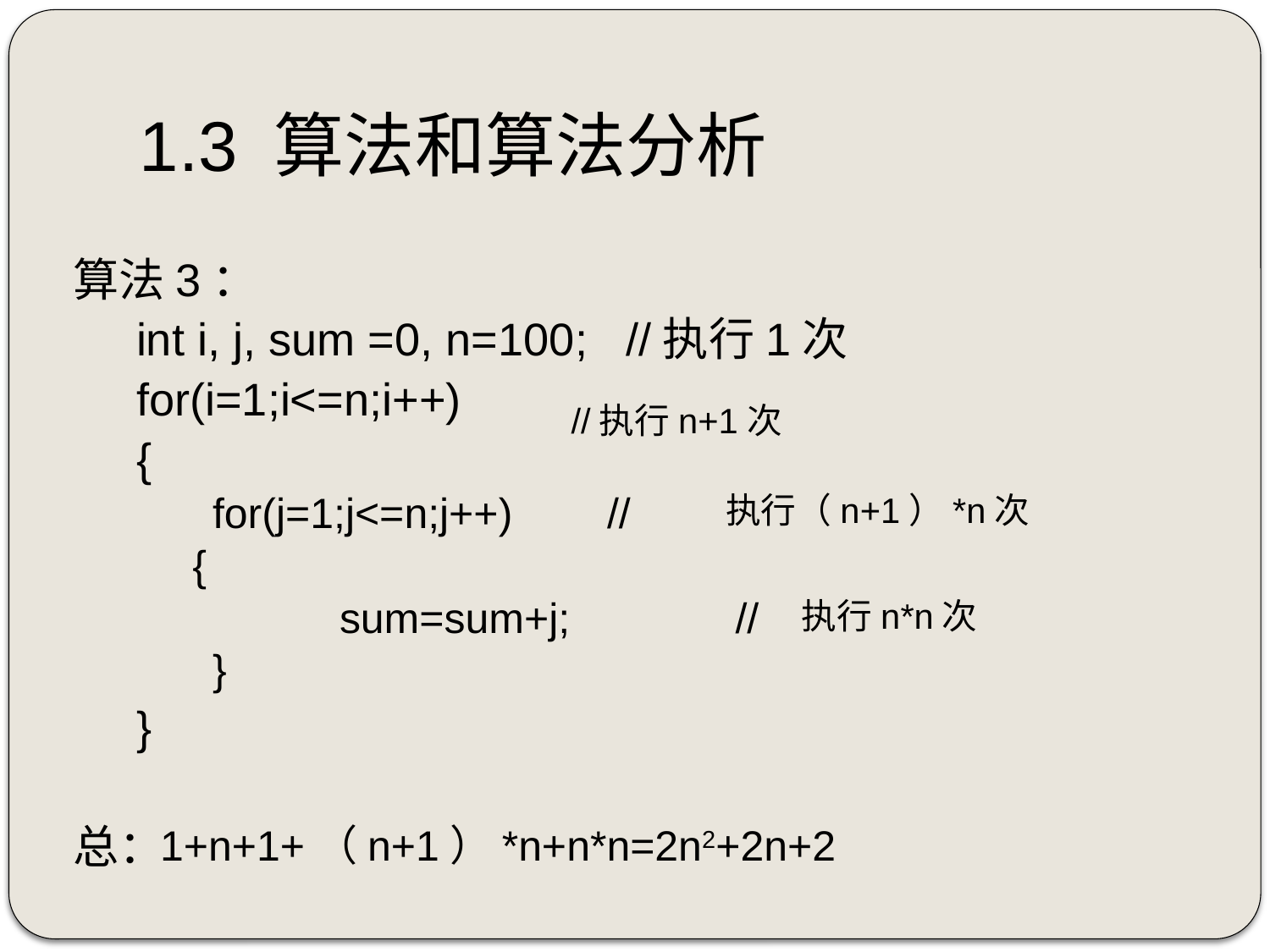

# 1.3 算法和算法分析
算法3：
int i, j, sum =0, n=100;   //执行1次
for(i=1;i<=n;i++)
{
	for(j=1;j<=n;j++)        //
 {
		sum=sum+j;              //
	}
}

总：
//执行n+1次

执行（n+1）*n次
执行n*n次
1+n+1+（n+1）*n+n*n=2n2+2n+2